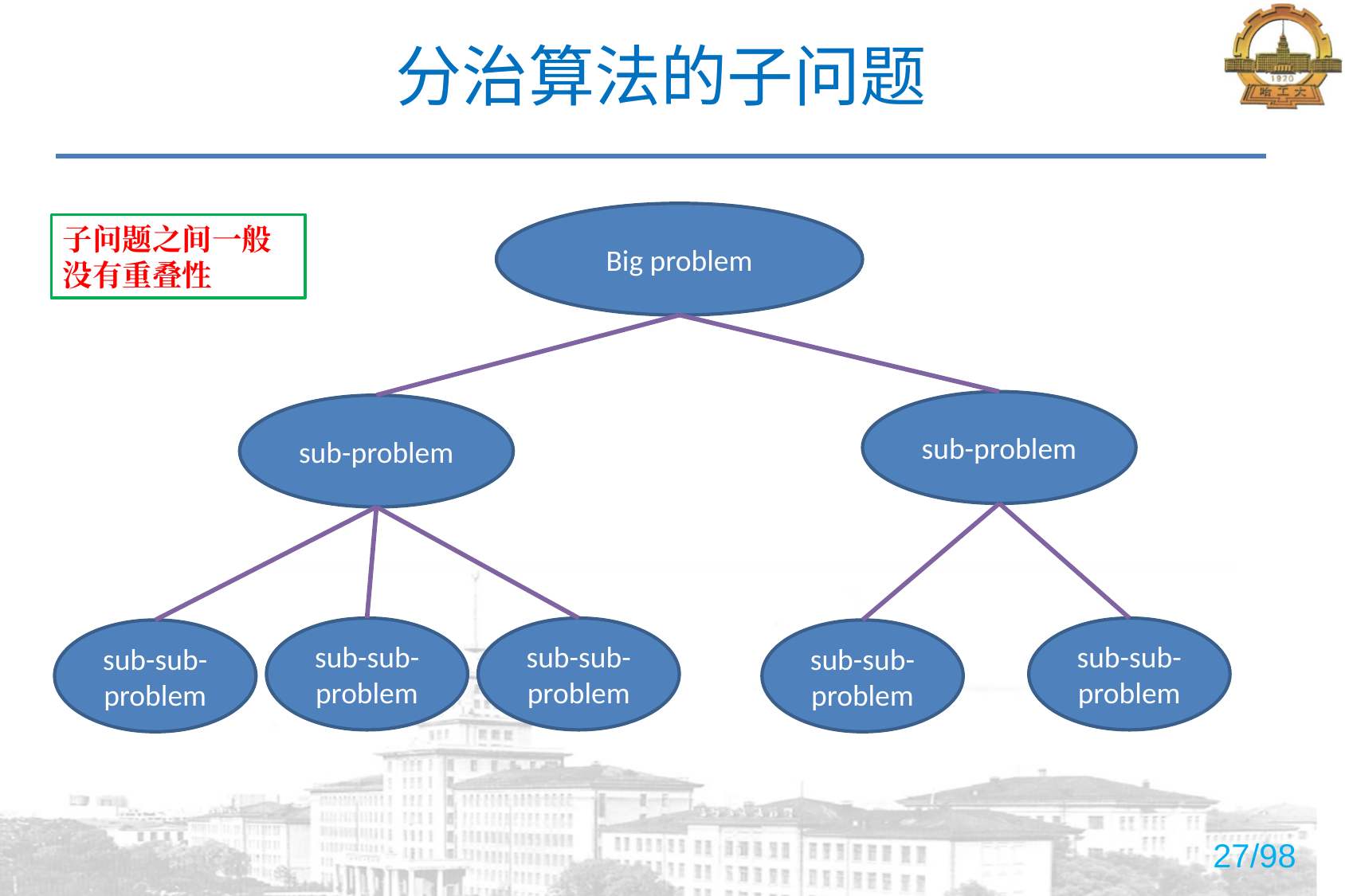

# 分治算法的子问题
Big problem
子问题之间一般没有重叠性
sub-problem
sub-problem
sub-sub-problem
sub-sub-problem
sub-sub-problem
sub-sub-problem
sub-sub-problem